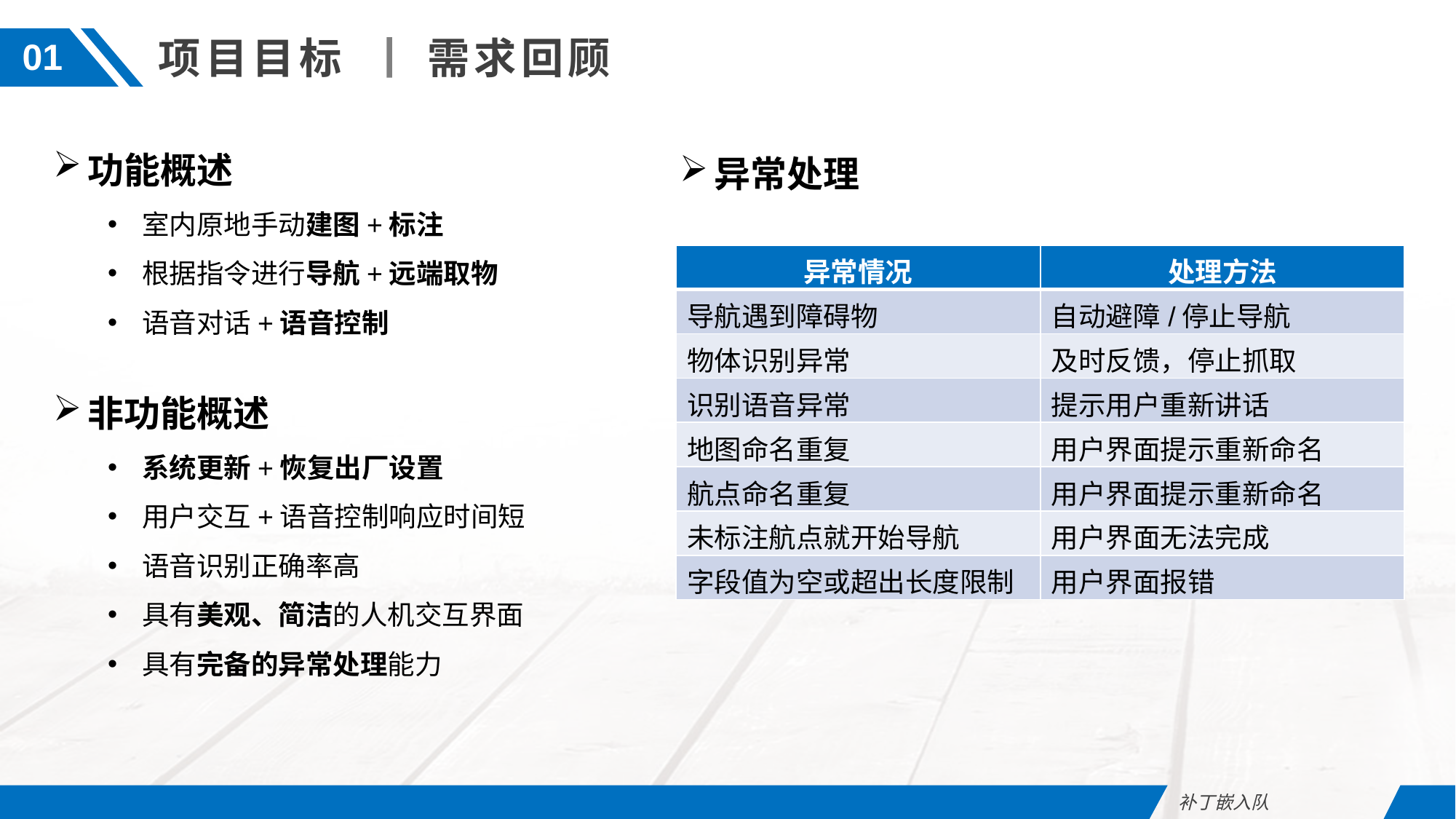

项目目标
需求回顾

01

功能概述
室内原地手动建图+标注
根据指令进行导航+远端取物
语音对话+语音控制
异常处理
| 异常情况 | 处理方法 |
| --- | --- |
| 导航遇到障碍物 | 自动避障/停止导航 |
| 物体识别异常 | 及时反馈，停止抓取 |
| 识别语音异常 | 提示用户重新讲话 |
| 地图命名重复 | 用户界面提示重新命名 |
| 航点命名重复 | 用户界面提示重新命名 |
| 未标注航点就开始导航 | 用户界面无法完成 |
| 字段值为空或超出长度限制 | 用户界面报错 |
非功能概述
系统更新+恢复出厂设置
用户交互+语音控制响应时间短
语音识别正确率高
具有美观、简洁的人机交互界面
具有完备的异常处理能力

补丁嵌入队